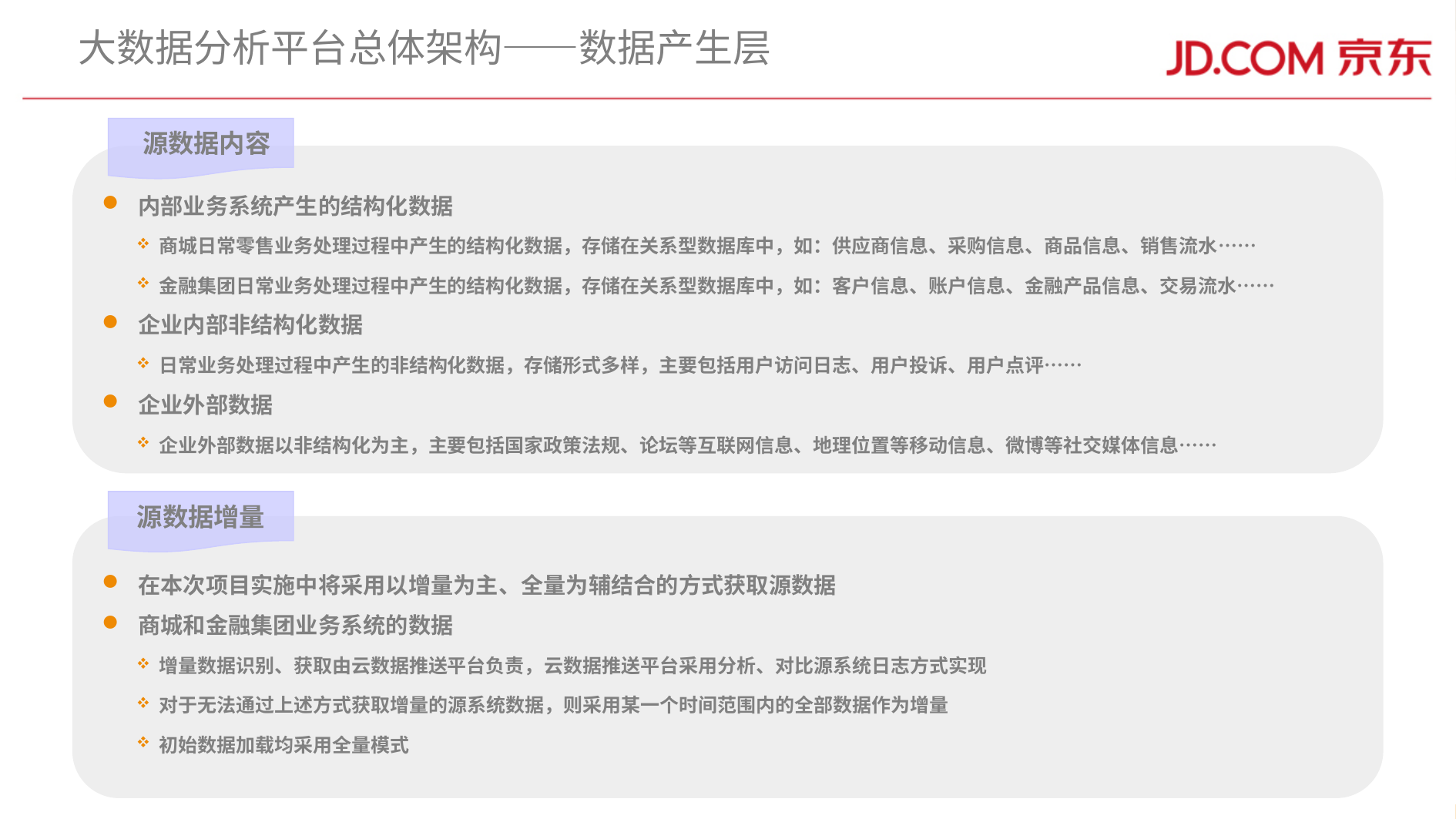

# 大数据分析平台总体架构——数据产生层
 源数据内容

内部业务系统产生的结构化数据
商城日常零售业务处理过程中产生的结构化数据，存储在关系型数据库中，如：供应商信息、采购信息、商品信息、销售流水……
金融集团日常业务处理过程中产生的结构化数据，存储在关系型数据库中，如：客户信息、账户信息、金融产品信息、交易流水……
企业内部非结构化数据
日常业务处理过程中产生的非结构化数据，存储形式多样，主要包括用户访问日志、用户投诉、用户点评……
企业外部数据
企业外部数据以非结构化为主，主要包括国家政策法规、论坛等互联网信息、地理位置等移动信息、微博等社交媒体信息……
源数据增量

在本次项目实施中将采用以增量为主、全量为辅结合的方式获取源数据
商城和金融集团业务系统的数据
增量数据识别、获取由云数据推送平台负责，云数据推送平台采用分析、对比源系统日志方式实现
对于无法通过上述方式获取增量的源系统数据，则采用某一个时间范围内的全部数据作为增量
初始数据加载均采用全量模式